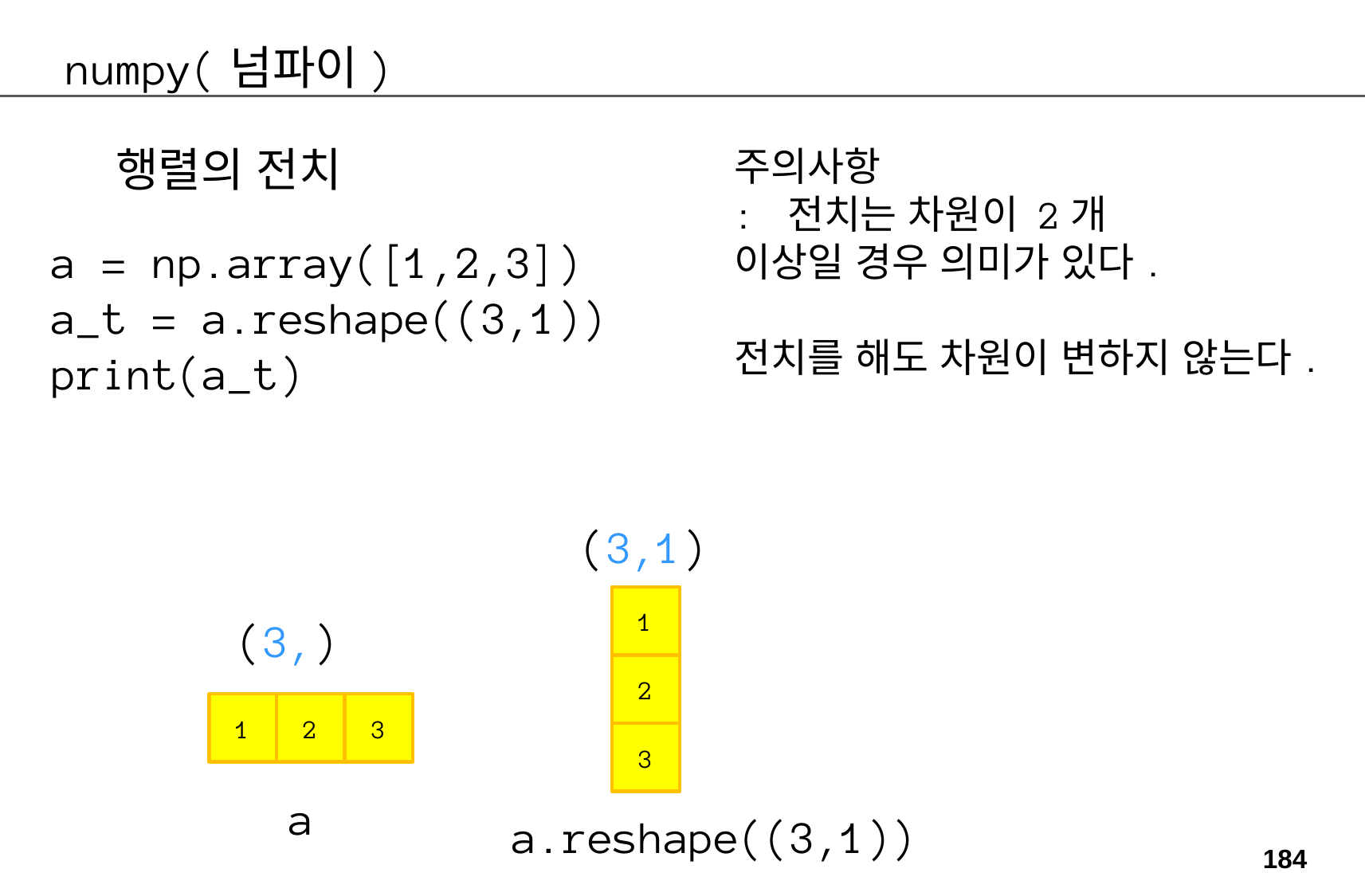

numpy(넘파이)
행렬의 전치
주의사항
: 전치는 차원이 2개
이상일 경우 의미가 있다.

전치를 해도 차원이 변하지 않는다.
a = np.array([1,2,3])
a_t = a.reshape((3,1))
print(a_t)
(3,1)
1
(3,)
2
1
2
3
3
a
a.reshape((3,1))